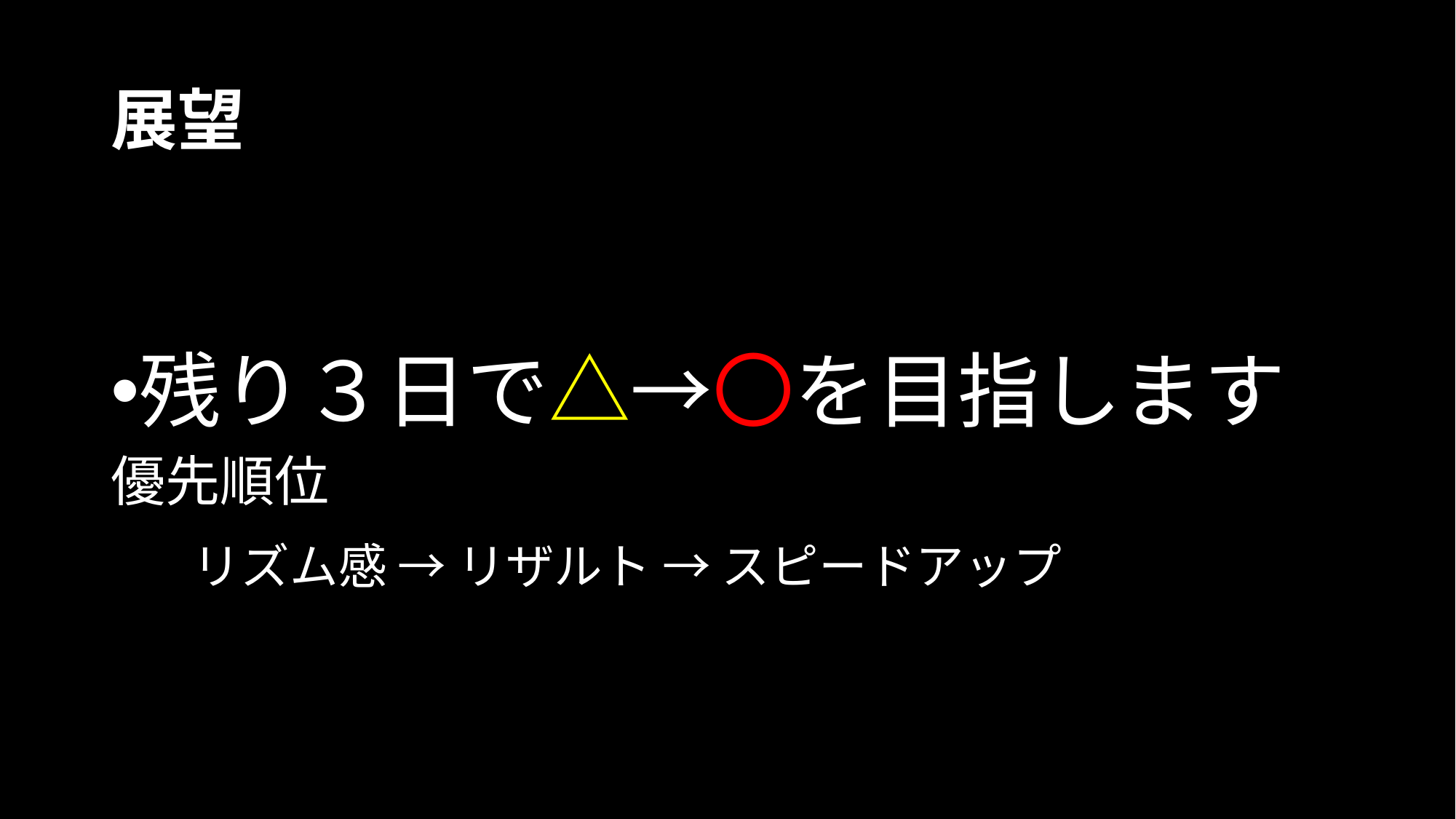

# 展望

残り３日で△→〇を目指します
優先順位
　リズム感 → リザルト → スピードアップ